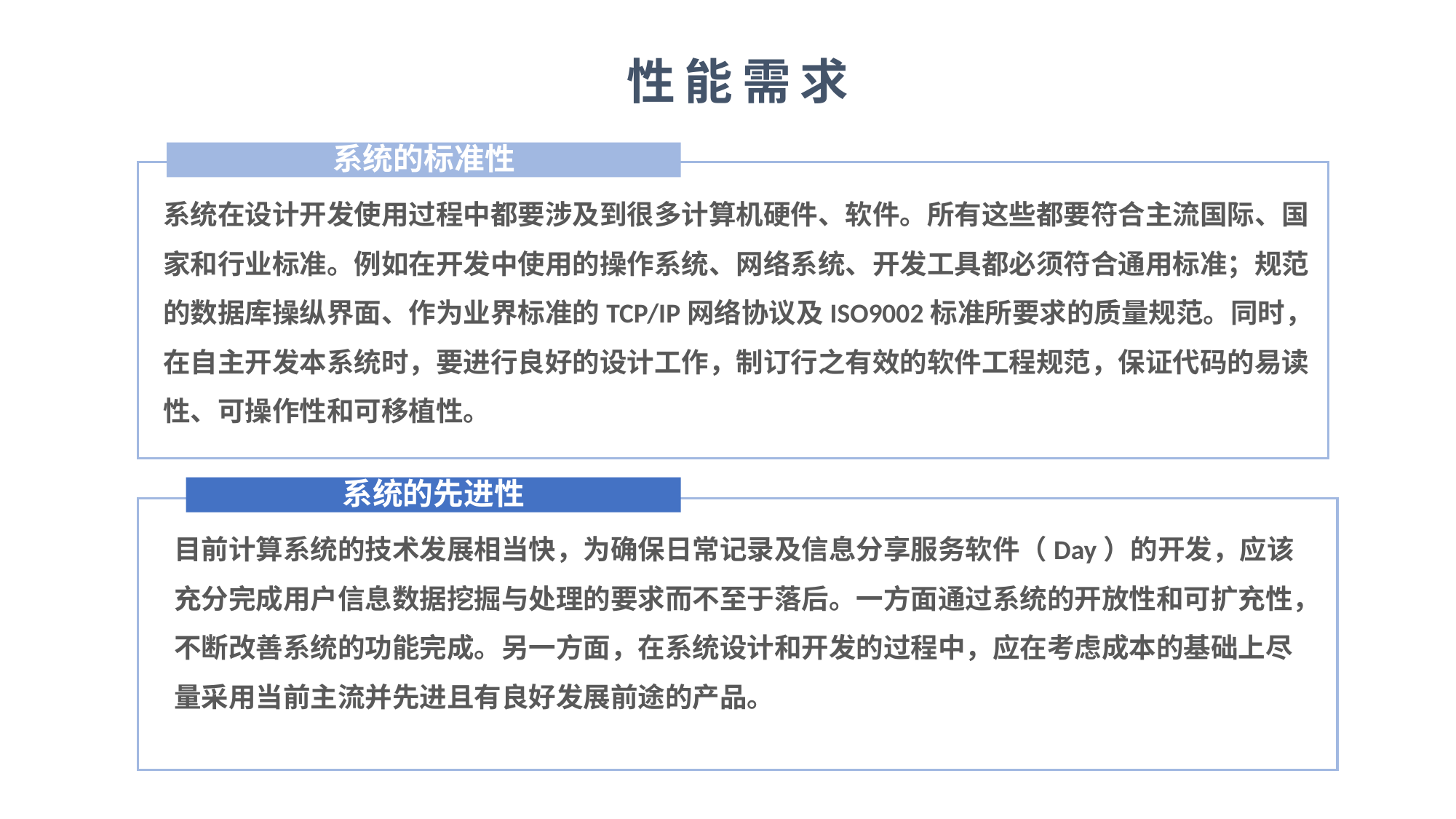

性能需求
系统的标准性

系统在设计开发使用过程中都要涉及到很多计算机硬件、软件。所有这些都要符合主流国际、国家和行业标准。例如在开发中使用的操作系统、网络系统、开发工具都必须符合通用标准；规范的数据库操纵界面、作为业界标准的TCP/IP网络协议及ISO9002标准所要求的质量规范。同时，在自主开发本系统时，要进行良好的设计工作，制订行之有效的软件工程规范，保证代码的易读性、可操作性和可移植性。
系统的先进性

目前计算系统的技术发展相当快，为确保日常记录及信息分享服务软件（Day）的开发，应该充分完成用户信息数据挖掘与处理的要求而不至于落后。一方面通过系统的开放性和可扩充性，不断改善系统的功能完成。另一方面，在系统设计和开发的过程中，应在考虑成本的基础上尽量采用当前主流并先进且有良好发展前途的产品。